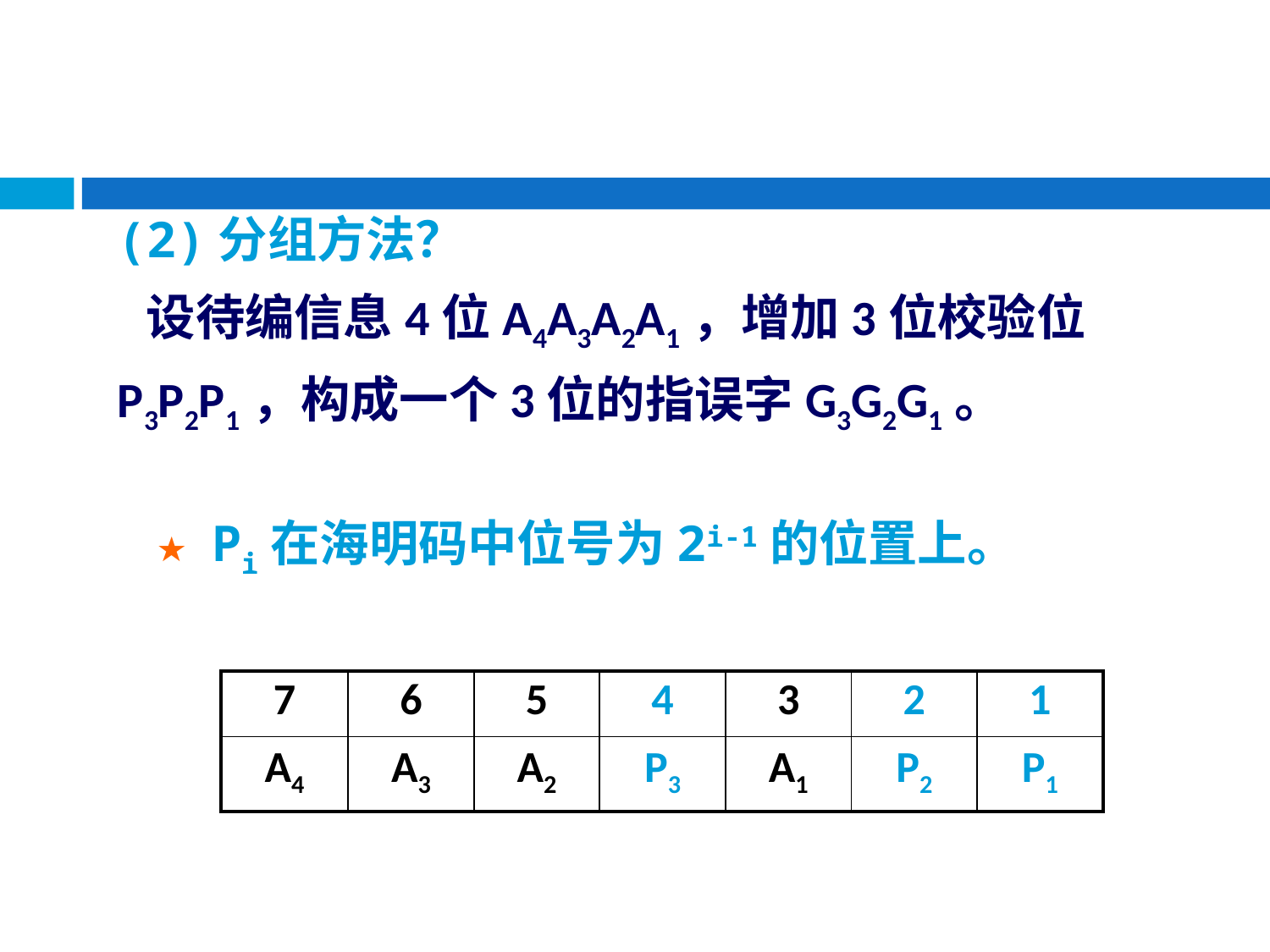

# (2)分组方法？ 设待编信息4位A4A3A2A1，增加3位校验位 P3P2P1，构成一个3位的指误字G3G2G1。
★  Pi在海明码中位号为2i-1的位置上。
| 7 | 6 | 5 | 4 | 3 | 2 | 1 |
| --- | --- | --- | --- | --- | --- | --- |
| A4 | A3 | A2 | P3 | A1 | P2 | P1 |